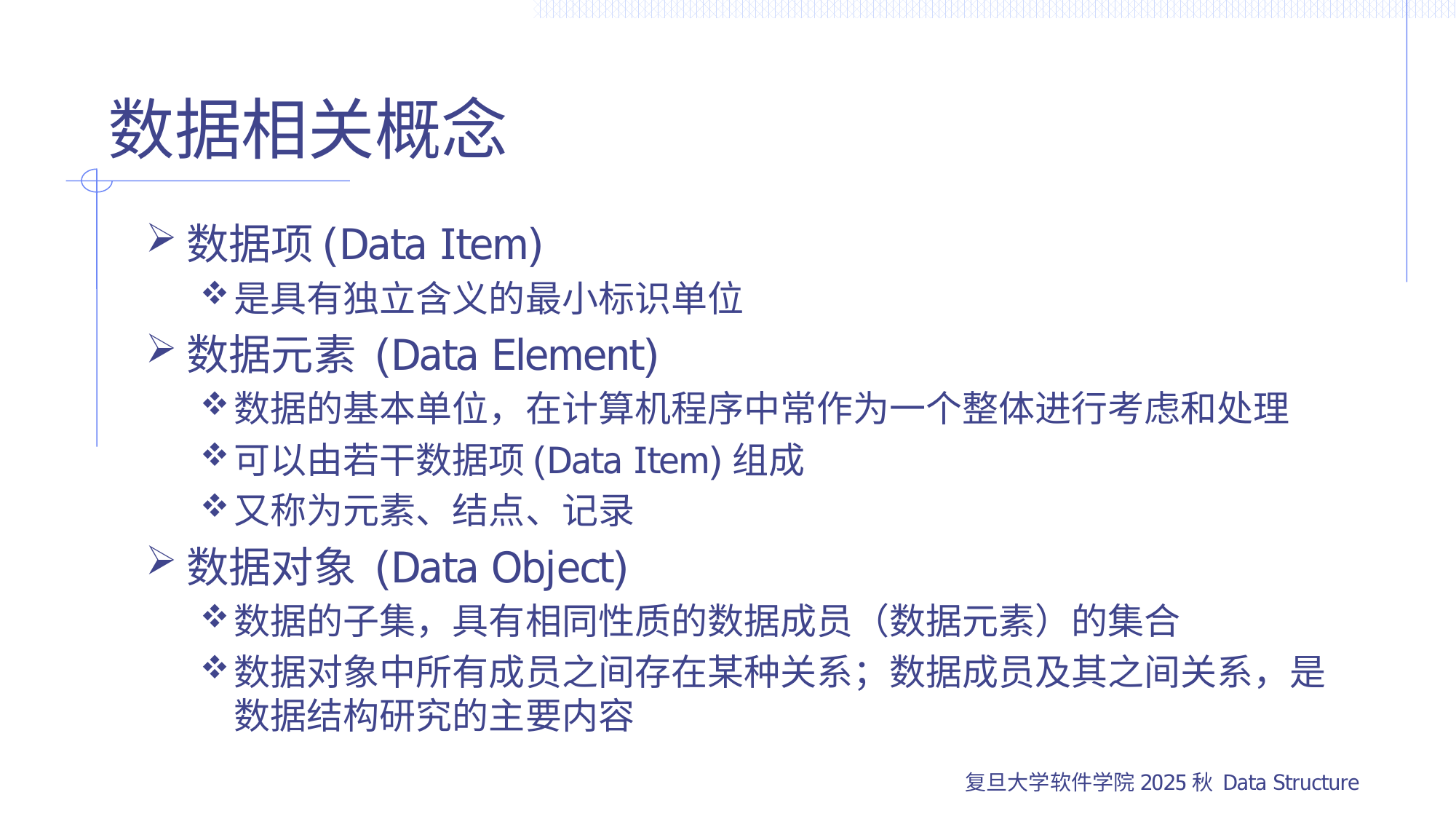

# 数据相关概念
数据项(Data Item)
是具有独立含义的最小标识单位
数据元素 (Data Element)
数据的基本单位，在计算机程序中常作为一个整体进行考虑和处理
可以由若干数据项(Data Item)组成
又称为元素、结点、记录
数据对象 (Data Object)
数据的子集，具有相同性质的数据成员（数据元素）的集合
数据对象中所有成员之间存在某种关系；数据成员及其之间关系，是数据结构研究的主要内容